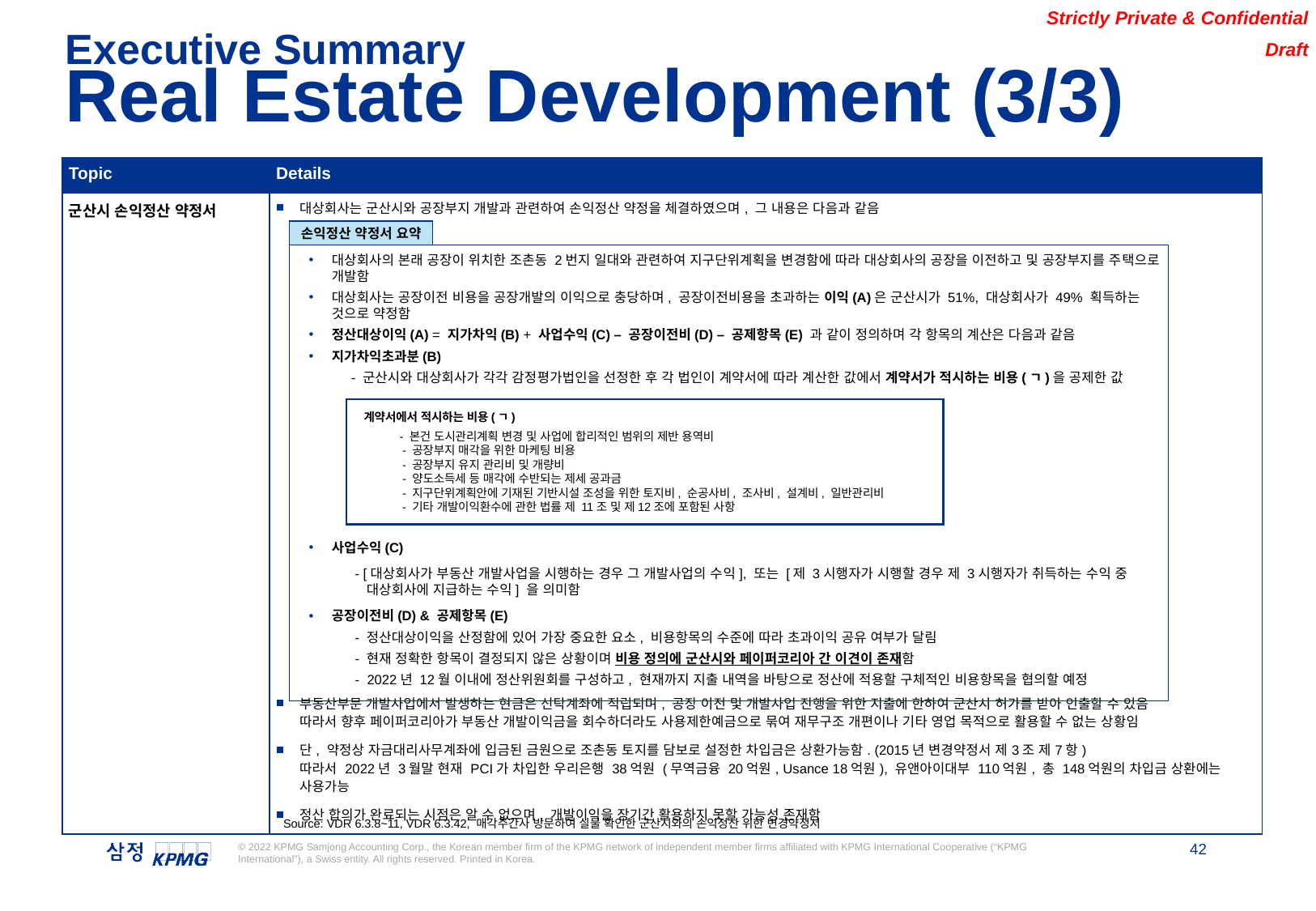

Executive Summary
Real Estate Development (3/3)
| Topic | Details |
| --- | --- |
| 군산시 손익정산 약정서 | 대상회사는 군산시와 공장부지 개발과 관련하여 손익정산 약정을 체결하였으며, 그 내용은 다음과 같음 부동산부문 개발사업에서 발생하는 현금은 신탁계좌에 적립되며, 공장 이전 및 개발사업 진행을 위한 지출에 한하여 군산시 허가를 받아 인출할 수 있음 따라서 향후 페이퍼코리아가 부동산 개발이익금을 회수하더라도 사용제한예금으로 묶여 재무구조 개편이나 기타 영업 목적으로 활용할 수 없는 상황임 단, 약정상 자금대리사무계좌에 입금된 금원으로 조촌동 토지를 담보로 설정한 차입금은 상환가능함. (2015년 변경약정서 제3조 제7항) 따라서 2022년 3월말 현재 PCI가 차입한 우리은행 38억원 (무역금융 20억원, Usance 18억원), 유앤아이대부 110억원, 총 148억원의 차입금 상환에는 사용가능 정산 합의가 완료되는 시점은 알 수 없으며, 개발이익을 장기간 활용하지 못할 가능성 존재함 |
손익정산 약정서 요약
대상회사의 본래 공장이 위치한 조촌동 2번지 일대와 관련하여 지구단위계획을 변경함에 따라 대상회사의 공장을 이전하고 및 공장부지를 주택으로 개발함
대상회사는 공장이전 비용을 공장개발의 이익으로 충당하며, 공장이전비용을 초과하는 이익(A)은 군산시가 51%, 대상회사가 49% 획득하는 것으로 약정함
정산대상이익(A) = 지가차익(B) + 사업수익(C) – 공장이전비(D) – 공제항목(E) 과 같이 정의하며 각 항목의 계산은 다음과 같음
지가차익초과분(B)
           - 군산시와 대상회사가 각각 감정평가법인을 선정한 후 각 법인이 계약서에 따라 계산한 값에서 계약서가 적시하는 비용(ㄱ)을 공제한 값

사업수익(C)
            - [대상회사가 부동산 개발사업을 시행하는 경우 그 개발사업의 수익], 또는 [제 3시행자가 시행할 경우 제 3시행자가 취득하는 수익 중
               대상회사에 지급하는 수익] 을 의미함
공장이전비(D) & 공제항목(E)
            - 정산대상이익을 산정함에 있어 가장 중요한 요소, 비용항목의 수준에 따라 초과이익 공유 여부가 달림
            - 현재 정확한 항목이 결정되지 않은 상황이며 비용 정의에 군산시와 페이퍼코리아 간 이견이 존재함
            -  2022년 12월 이내에 정산위원회를 구성하고, 현재까지 지출 내역을 바탕으로 정산에 적용할 구체적인 비용항목을 협의할 예정
계약서에서 적시하는 비용(ㄱ)
           - 본건 도시관리계획 변경 및 사업에 합리적인 범위의 제반 용역비
           - 공장부지 매각을 위한 마케팅 비용
           - 공장부지 유지 관리비 및 개량비
           - 양도소득세 등 매각에 수반되는 제세 공과금
           - 지구단위계획안에 기재된 기반시설 조성을 위한 토지비, 순공사비, 조사비, 설계비, 일반관리비
           - 기타 개발이익환수에 관한 법률 제 11조 및 제12조에 포함된 사항
Source: VDR 6.3.8~11, VDR 6.3.42, 매각주간사 방문하여 실물 확인한 군산시와의 손익정산 위한 변경약정서